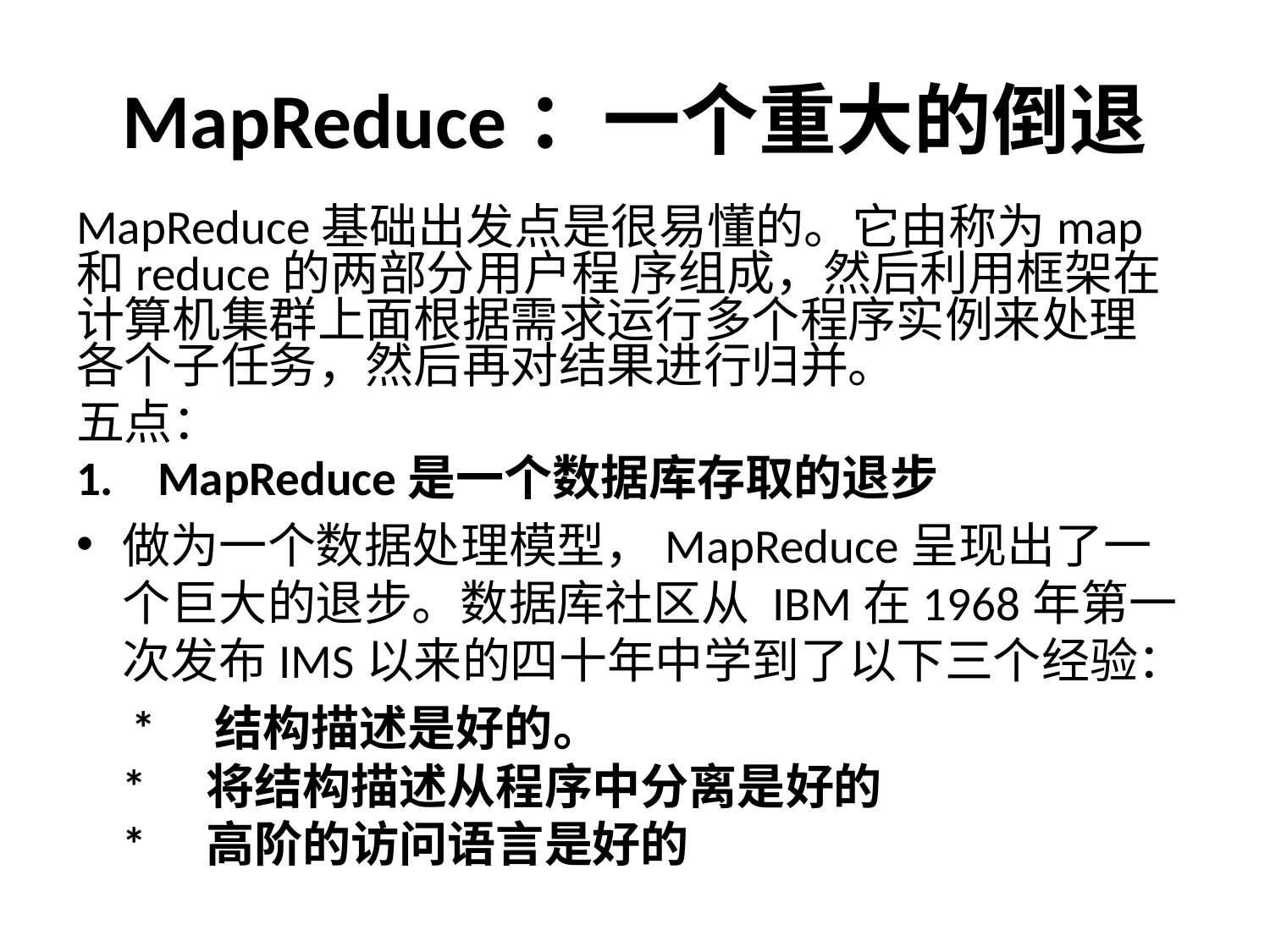

# MapReduce：一个重大的倒退
MapReduce基础出发点是很易懂的。它由称为map和reduce的两部分用户程 序组成，然后利用框架在计算机集群上面根据需求运行多个程序实例来处理各个子任务，然后再对结果进行归并。
五点：
1.    MapReduce是一个数据库存取的退步
做为一个数据处理模型，MapReduce呈现出了一个巨大的退步。数据库社区从 IBM在1968年第一次发布IMS以来的四十年中学到了以下三个经验：
     *　结构描述是好的。
*　将结构描述从程序中分离是好的
*　高阶的访问语言是好的